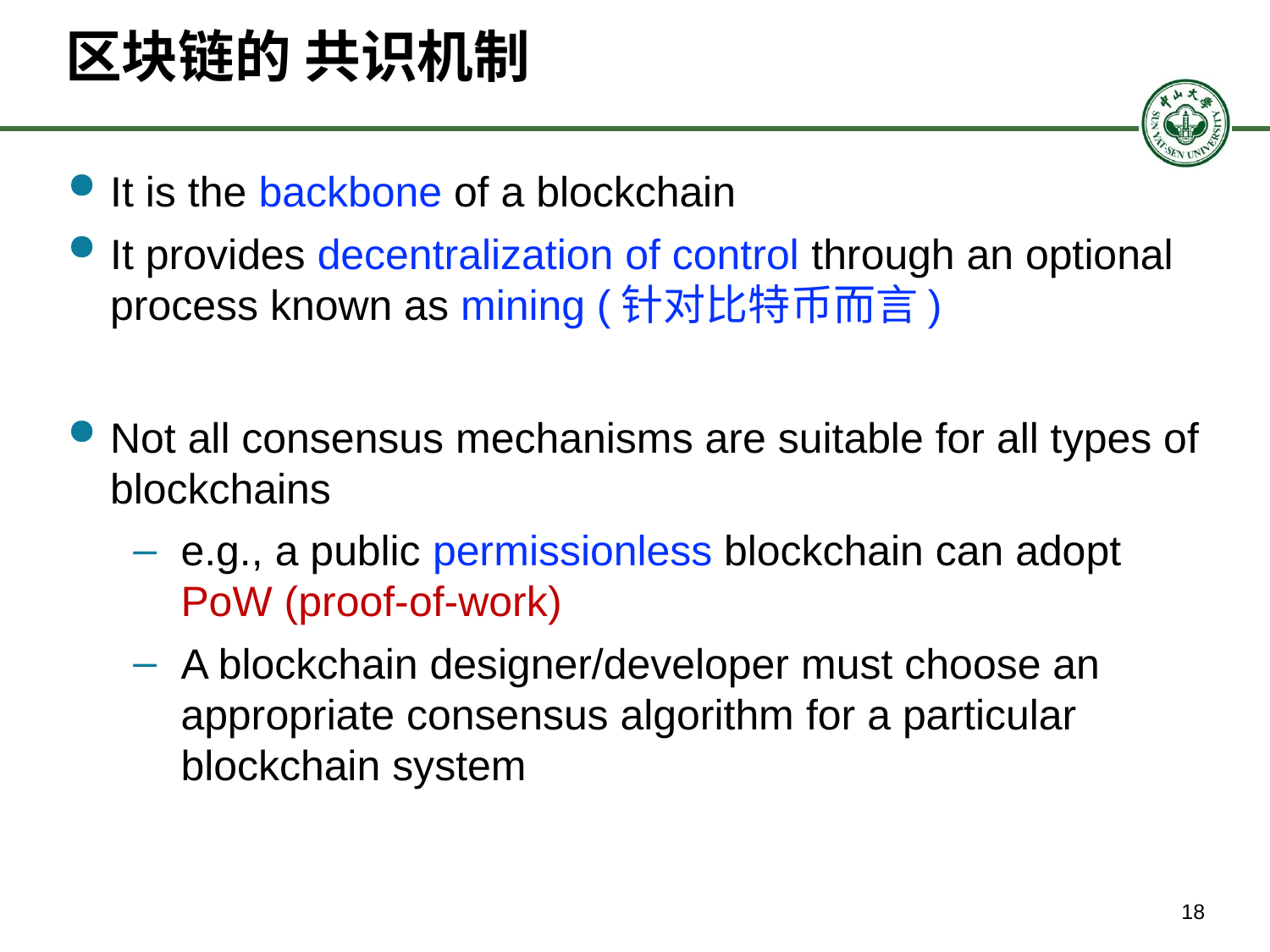

# 区块链的 共识机制
It is the backbone of a blockchain
It provides decentralization of control through an optional process known as mining (针对比特币而言)

Not all consensus mechanisms are suitable for all types of blockchains
e.g., a public permissionless blockchain can adopt PoW (proof-of-work)
A blockchain designer/developer must choose an appropriate consensus algorithm for a particular blockchain system